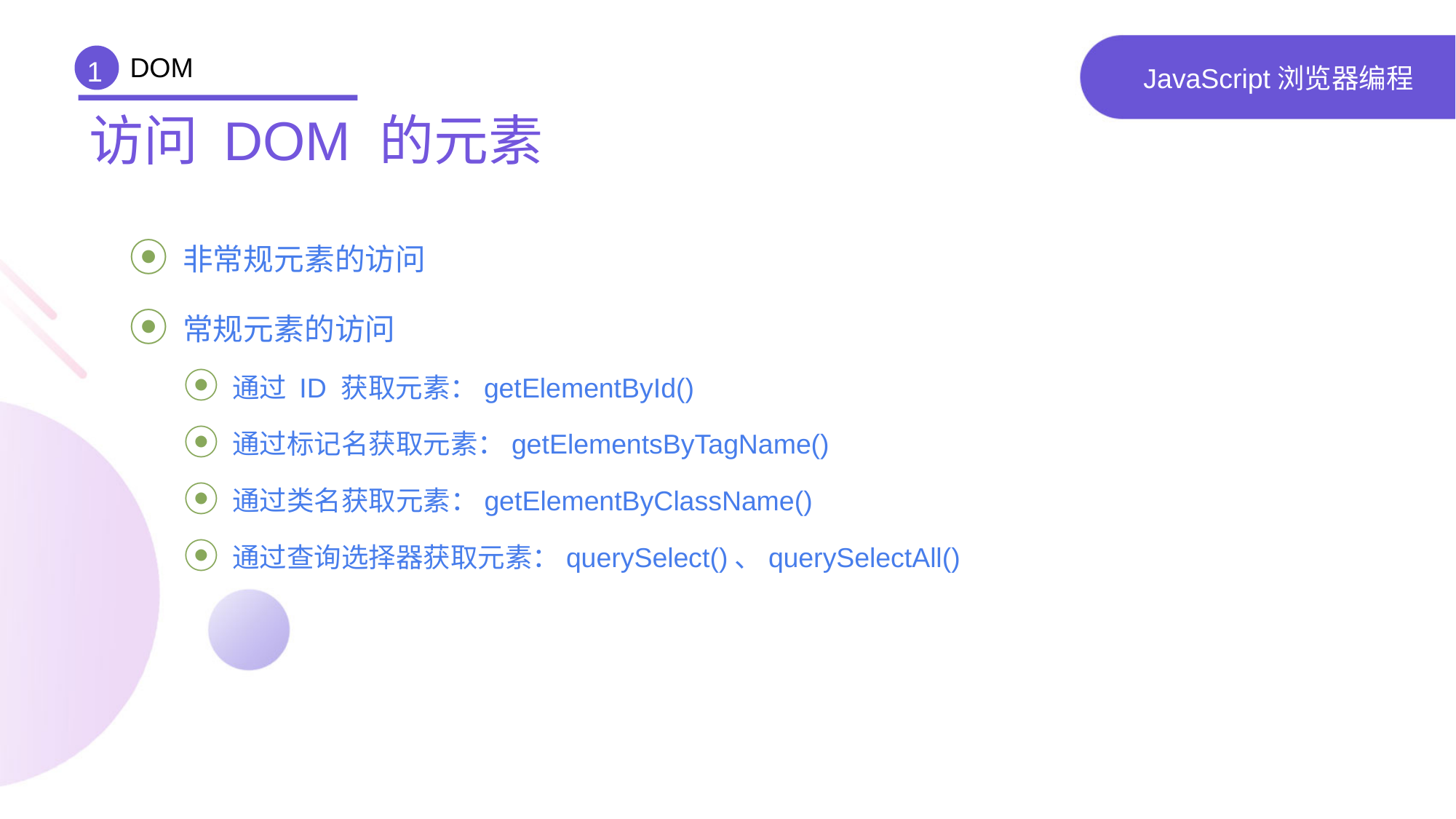

DOM
1
# JavaScript浏览器编程
访问 DOM 的元素
 非常规元素的访问
 常规元素的访问
 通过 ID 获取元素：getElementById()
 通过标记名获取元素：getElementsByTagName()
 通过类名获取元素：getElementByClassName()
 通过查询选择器获取元素：querySelect()、querySelectAll()